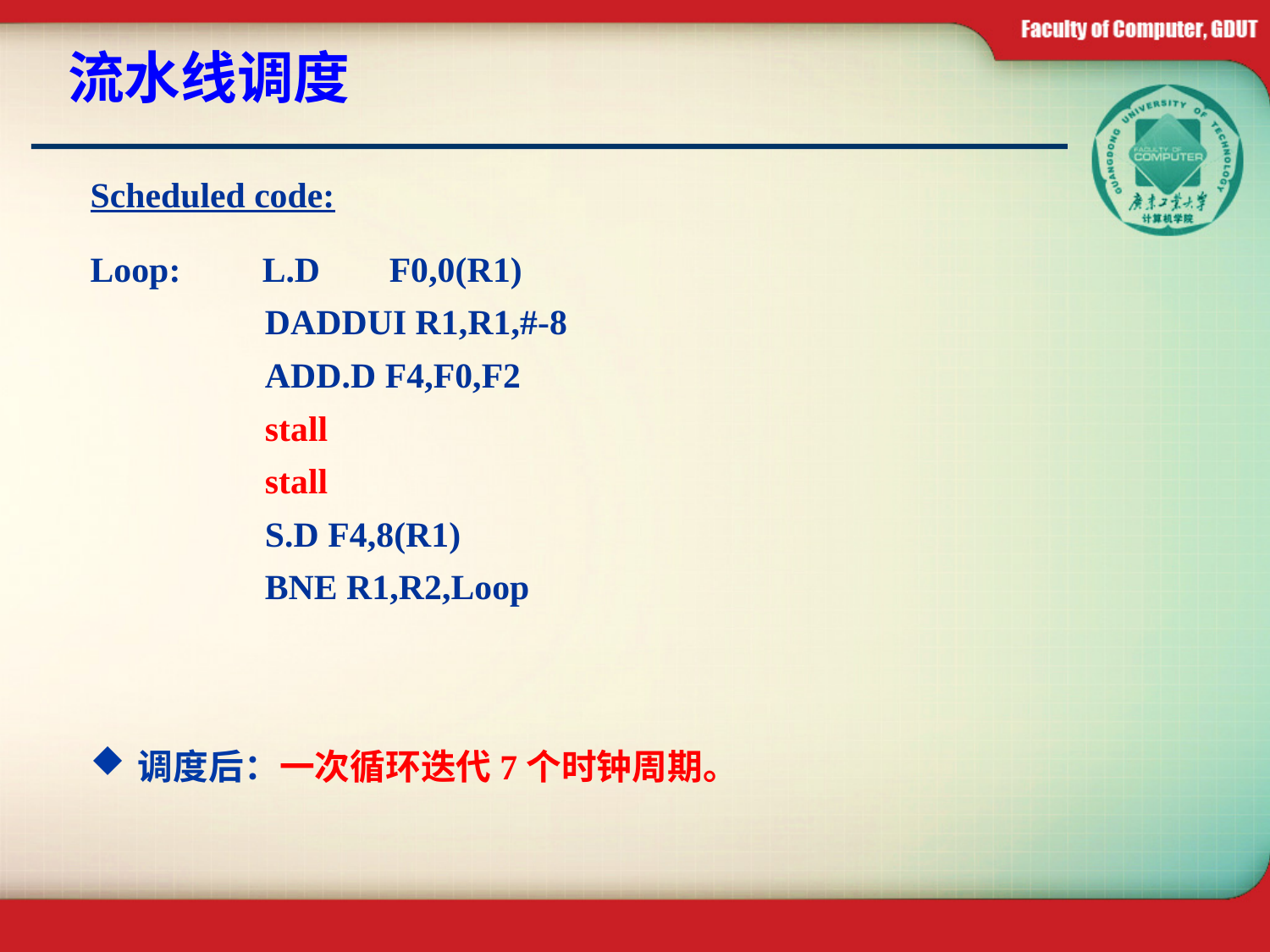

# 流水线调度
Scheduled code:
Loop:	L.D	F0,0(R1)
		DADDUI R1,R1,#-8
		ADD.D F4,F0,F2
		stall
		stall
		S.D F4,8(R1)
		BNE R1,R2,Loop

调度后：一次循环迭代7个时钟周期。